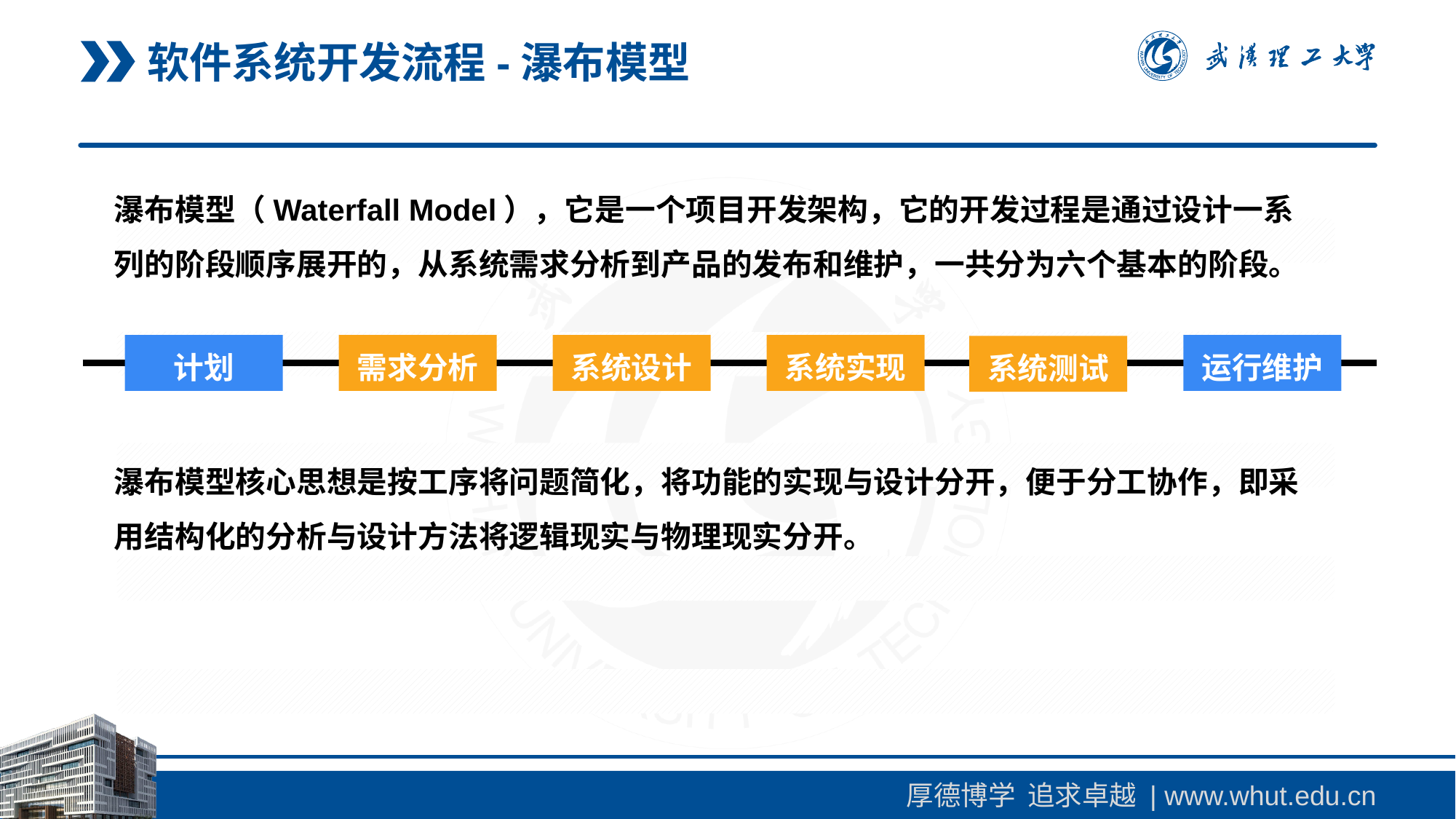

软件系统开发流程-瀑布模型
瀑布模型（Waterfall Model），它是一个项目开发架构，它的开发过程是通过设计一系列的阶段顺序展开的，从系统需求分析到产品的发布和维护，一共分为六个基本的阶段。
计划
需求分析
系统设计
系统实现
运行维护
系统测试
瀑布模型核心思想是按工序将问题简化，将功能的实现与设计分开，便于分工协作，即采用结构化的分析与设计方法将逻辑现实与物理现实分开。